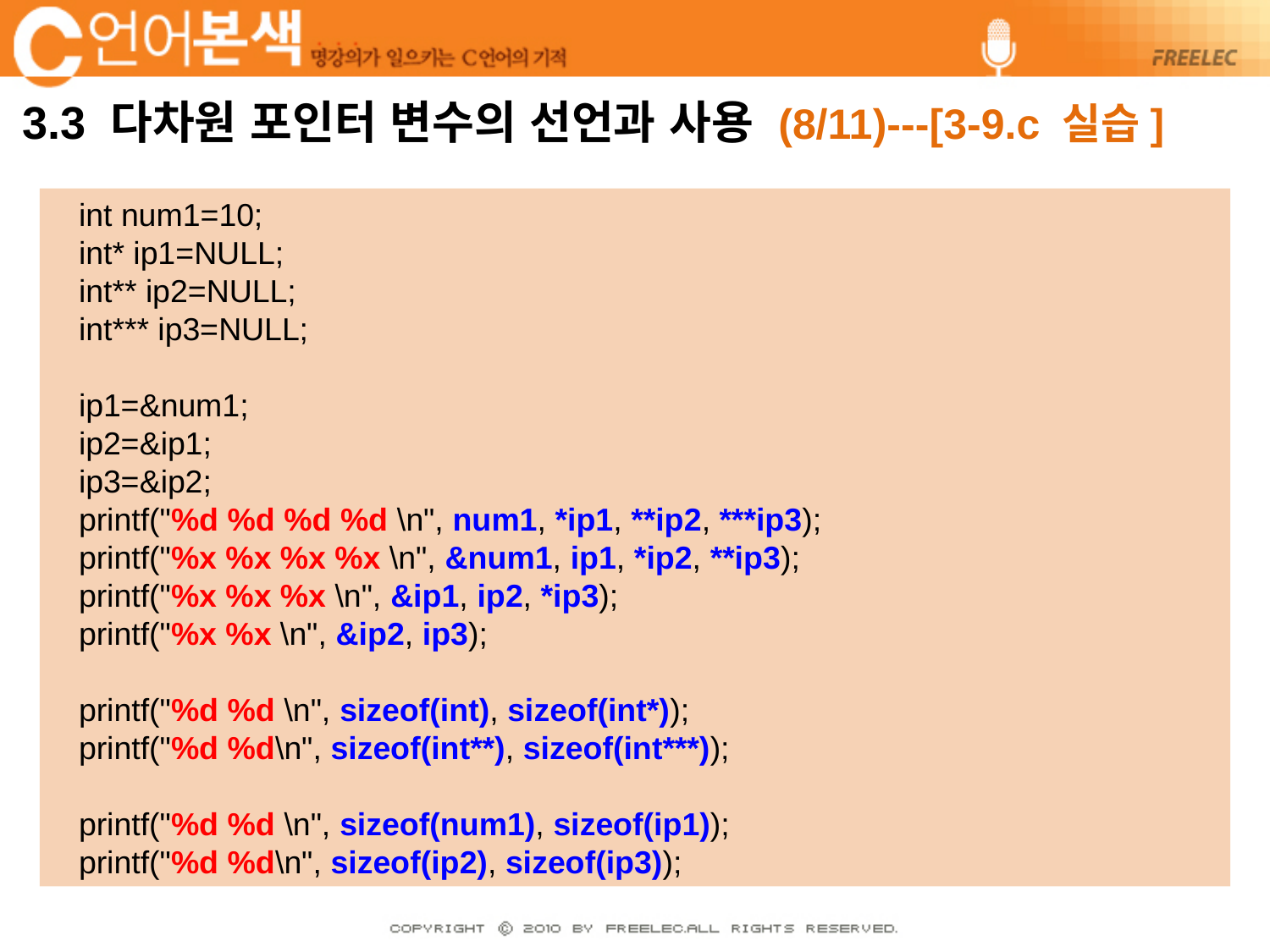

# 3.3 다차원 포인터 변수의 선언과 사용 (8/11)---[3-9.c 실습]

   int num1=10;
   int* ip1=NULL;
   int** ip2=NULL;
   int*** ip3=NULL;

   ip1=&num1;
   ip2=&ip1;
   ip3=&ip2;
   printf("%d %d %d %d \n", num1, *ip1, **ip2, ***ip3);
   printf("%x %x %x %x \n", &num1, ip1, *ip2, **ip3);
   printf("%x %x %x \n", &ip1, ip2, *ip3);
   printf("%x %x \n", &ip2, ip3);

   printf("%d %d \n", sizeof(int), sizeof(int*));
   printf("%d %d\n", sizeof(int**), sizeof(int***));

   printf("%d %d \n", sizeof(num1), sizeof(ip1));
   printf("%d %d\n", sizeof(ip2), sizeof(ip3));